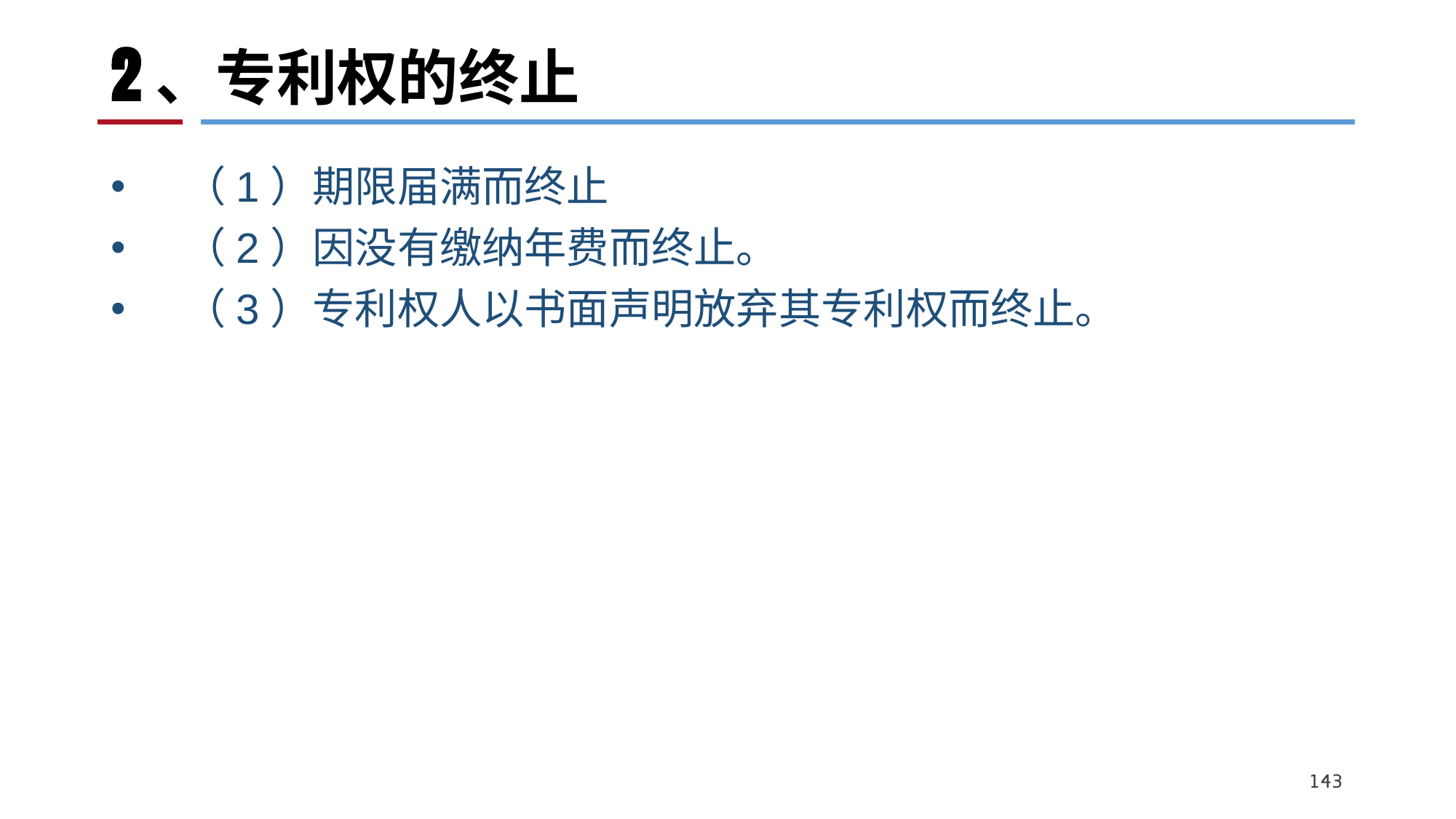

# 2、专利权的终止
（1）期限届满而终止
（2）因没有缴纳年费而终止。
（3）专利权人以书面声明放弃其专利权而终止。
143